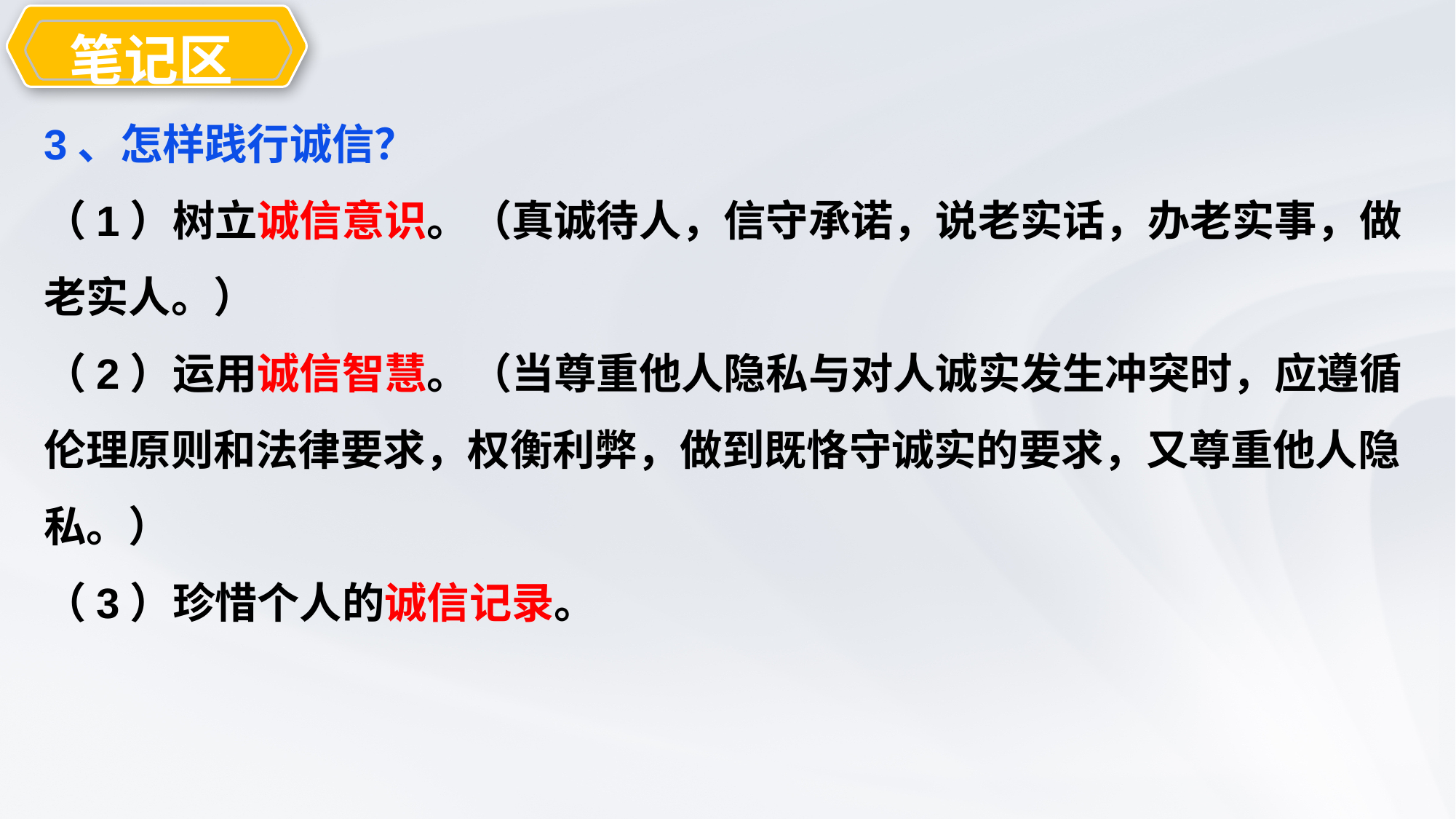

笔记区
教学目
3、怎样践行诚信？
（1）树立诚信意识。（真诚待人，信守承诺，说老实话，办老实事，做老实人。）
（2）运用诚信智慧。（当尊重他人隐私与对人诚实发生冲突时，应遵循伦理原则和法律要求，权衡利弊，做到既恪守诚实的要求，又尊重他人隐私。）
（3）珍惜个人的诚信记录。